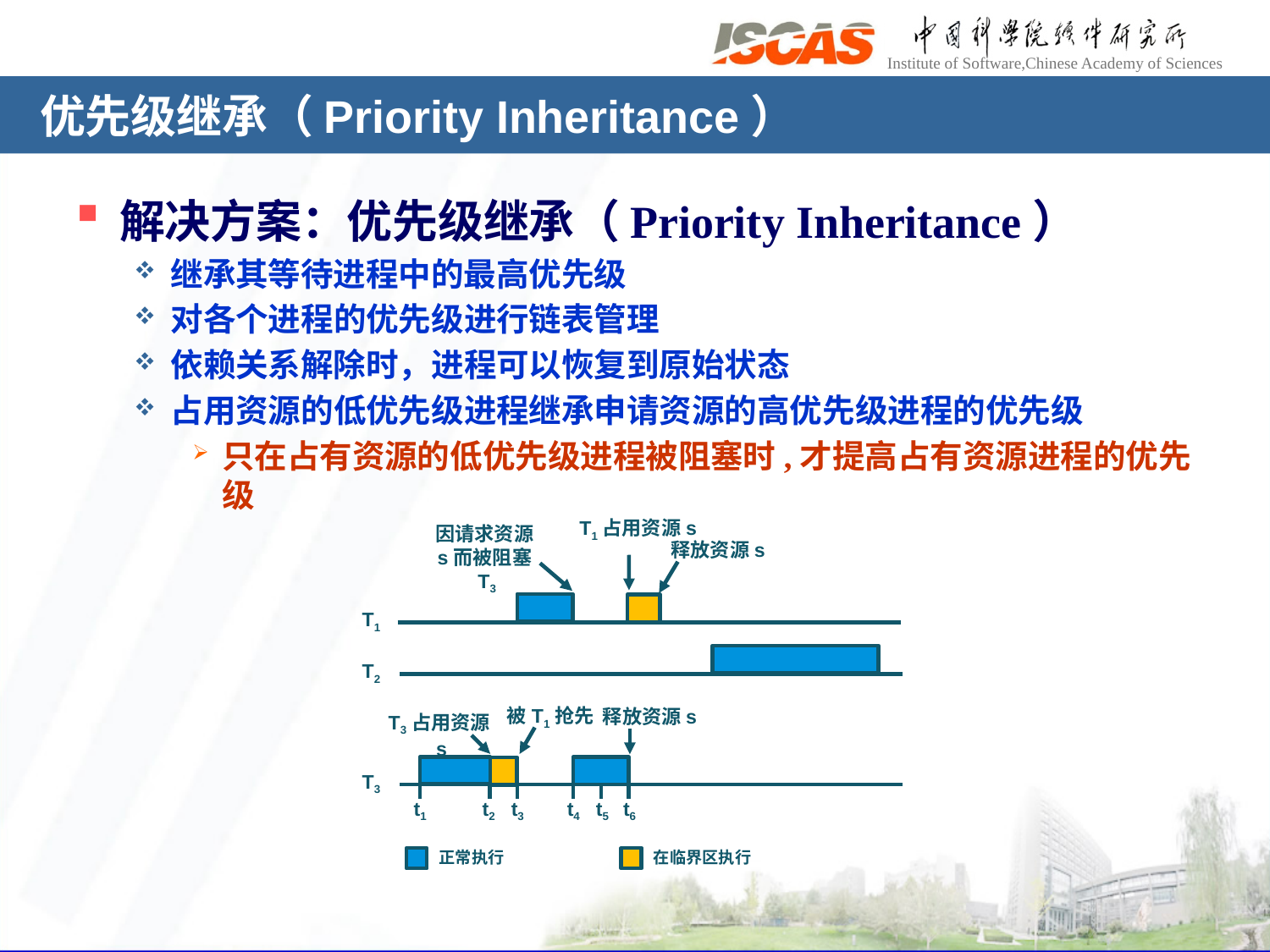

# 优先级继承（Priority Inheritance）
解决方案：优先级继承（Priority Inheritance）
继承其等待进程中的最高优先级
对各个进程的优先级进行链表管理
依赖关系解除时，进程可以恢复到原始状态
占用资源的低优先级进程继承申请资源的高优先级进程的优先级
只在占有资源的低优先级进程被阻塞时,才提高占有资源进程的优先级

T1占用资源s
释放资源s

因请求资源s而被阻塞T3

t4
T1
T3
正常执行
在临界区执行

T2

被T1抢先

t3
释放资源s

t6
t5
T3占用资源s

t1
t2